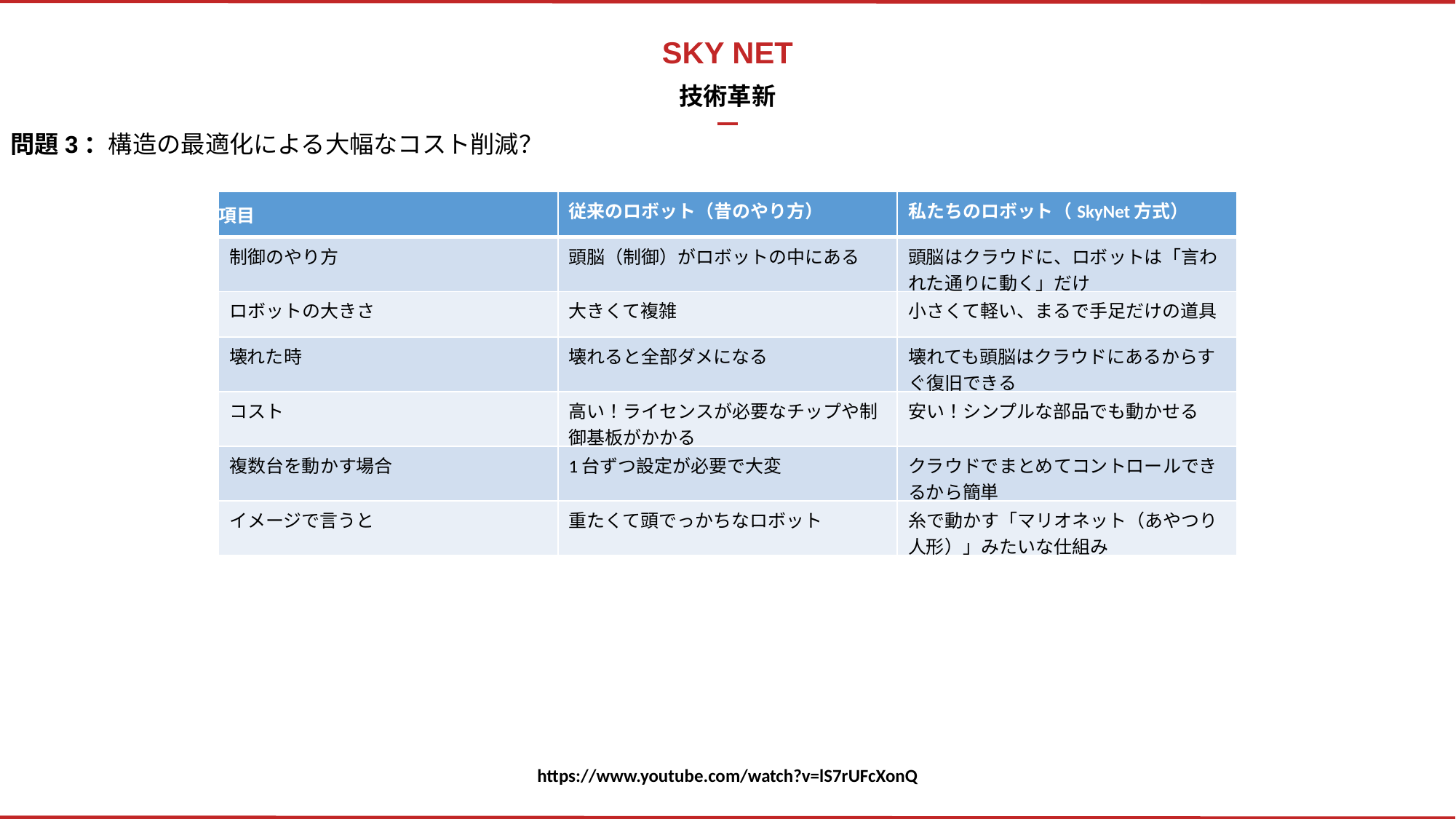

SKY NET
技術革新

問題3：構造の最適化による大幅なコスト削減？

| 項目 | 従来のロボット（昔のやり方） | 私たちのロボット（SkyNet方式） |
| --- | --- | --- |
| 制御のやり方 | 頭脳（制御）がロボットの中にある | 頭脳はクラウドに、ロボットは「言われた通りに動く」だけ |
| ロボットの大きさ | 大きくて複雑 | 小さくて軽い、まるで手足だけの道具 |
| 壊れた時 | 壊れると全部ダメになる | 壊れても頭脳はクラウドにあるからすぐ復旧できる |
| コスト | 高い！ライセンスが必要なチップや制御基板がかかる | 安い！シンプルな部品でも動かせる |
| 複数台を動かす場合 | 1台ずつ設定が必要で大変 | クラウドでまとめてコントロールできるから簡単 |
| イメージで言うと | 重たくて頭でっかちなロボット | 糸で動かす「マリオネット（あやつり人形）」みたいな仕組み |

ArUco handles lightweight positioning and detection of simple objects, while YOLO can identify more complex and dynamic targets. By assigning tasks to the appropriate algoithms, the system can achieve efficient real-time processing with limited resources. Combining these two technologies leverages their strengths and compensates for their weaknesses when used individually.

https://www.youtube.com/watch?v=lS7rUFcXonQ